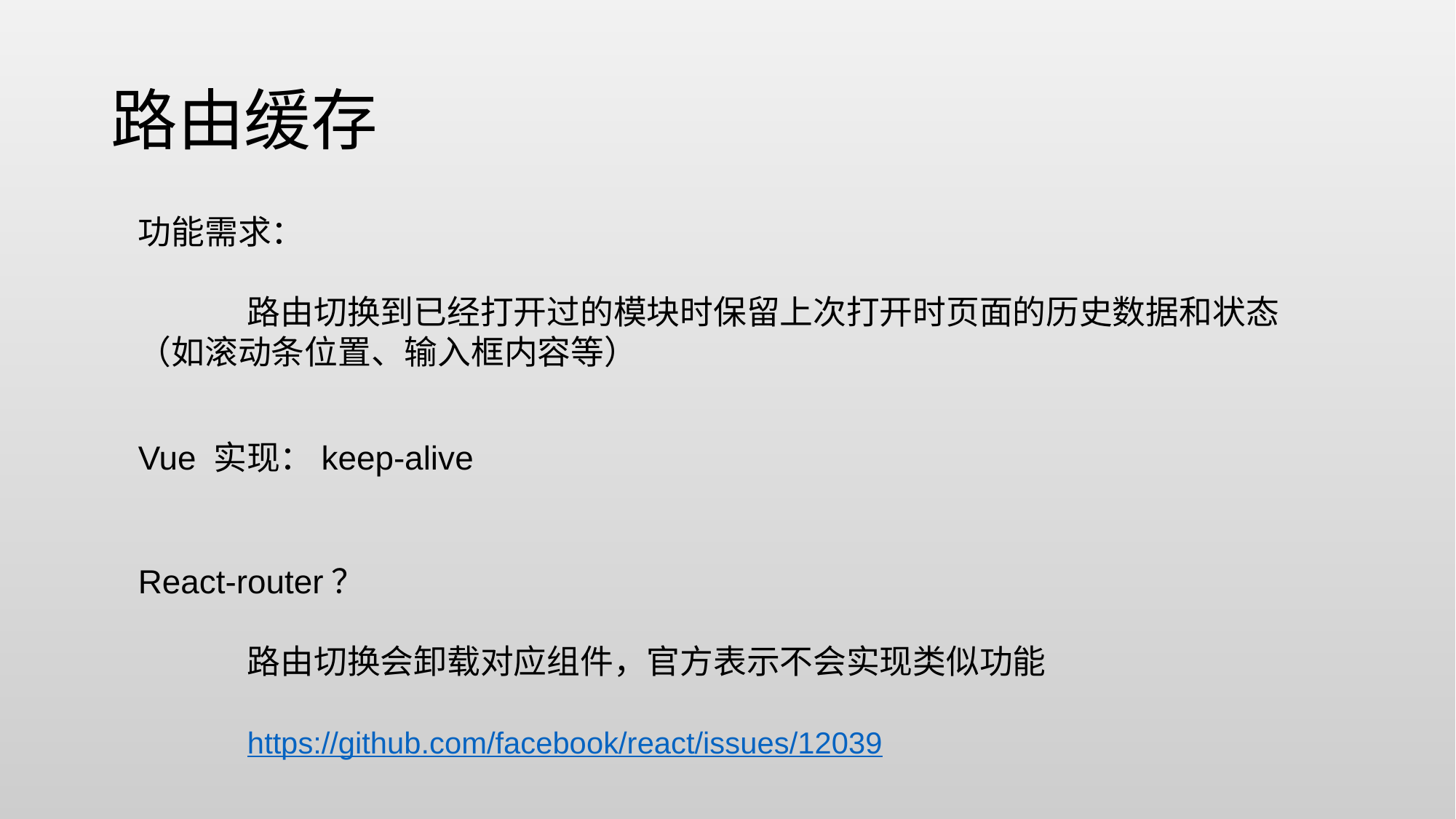

# 路由缓存
功能需求：

	路由切换到已经打开过的模块时保留上次打开时页面的历史数据和状态（如滚动条位置、输入框内容等）

Vue 实现：keep-alive

React-router？

	路由切换会卸载对应组件，官方表示不会实现类似功能

	https://github.com/facebook/react/issues/12039